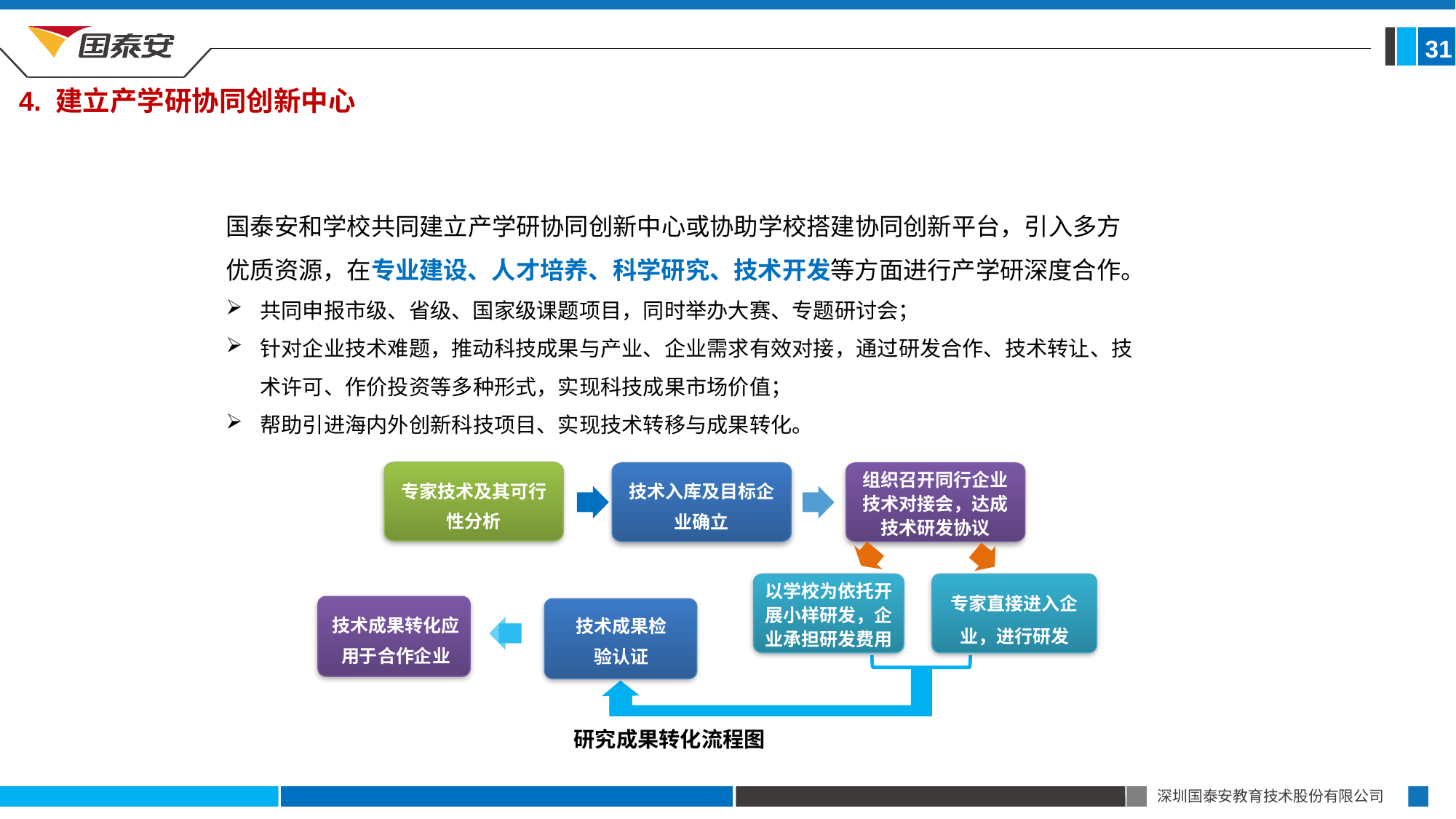

31
4. 建立产学研协同创新中心

国泰安和学校共同建立产学研协同创新中心或协助学校搭建协同创新平台，引入多方优质资源，在专业建设、人才培养、科学研究、技术开发等方面进行产学研深度合作。
共同申报市级、省级、国家级课题项目，同时举办大赛、专题研讨会；
针对企业技术难题，推动科技成果与产业、企业需求有效对接，通过研发合作、技术转让、技术许可、作价投资等多种形式，实现科技成果市场价值；
帮助引进海内外创新科技项目、实现技术转移与成果转化。
专家技术及其可行性分析
技术入库及目标企业确立
组织召开同行企业技术对接会，达成技术研发协议

以学校为依托开展小样研发，企业承担研发费用
技术成果检验认证

研究成果转化流程图
专家直接进入企业，进行研发

技术成果转化应用于合作企业